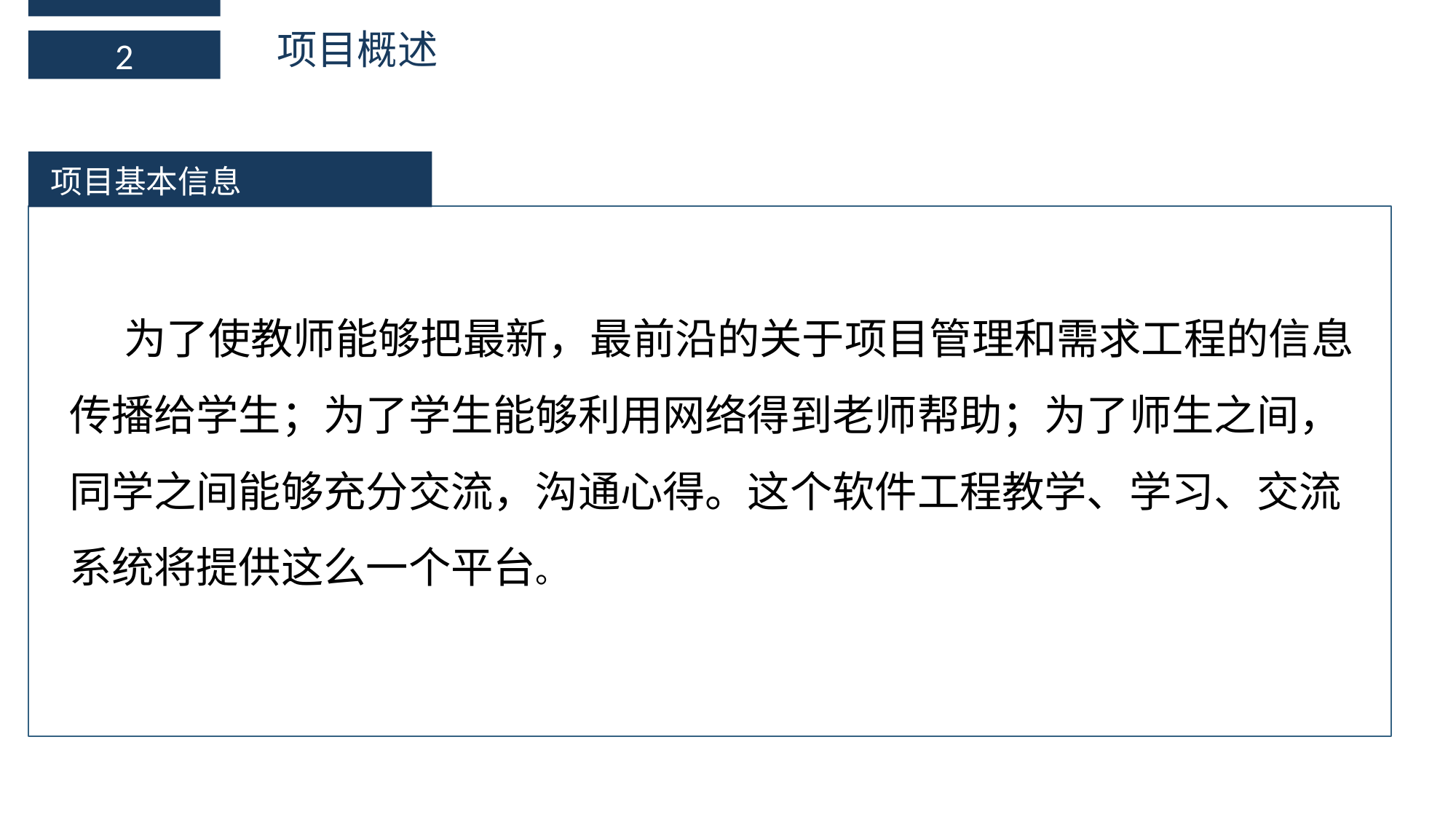

项目概述
2

为了使教师能够把最新，最前沿的关于项目管理和需求工程的信息传播给学生；为了学生能够利用网络得到老师帮助；为了师生之间，同学之间能够充分交流，沟通心得。这个软件工程教学、学习、交流系统将提供这么一个平台。
项目基本信息